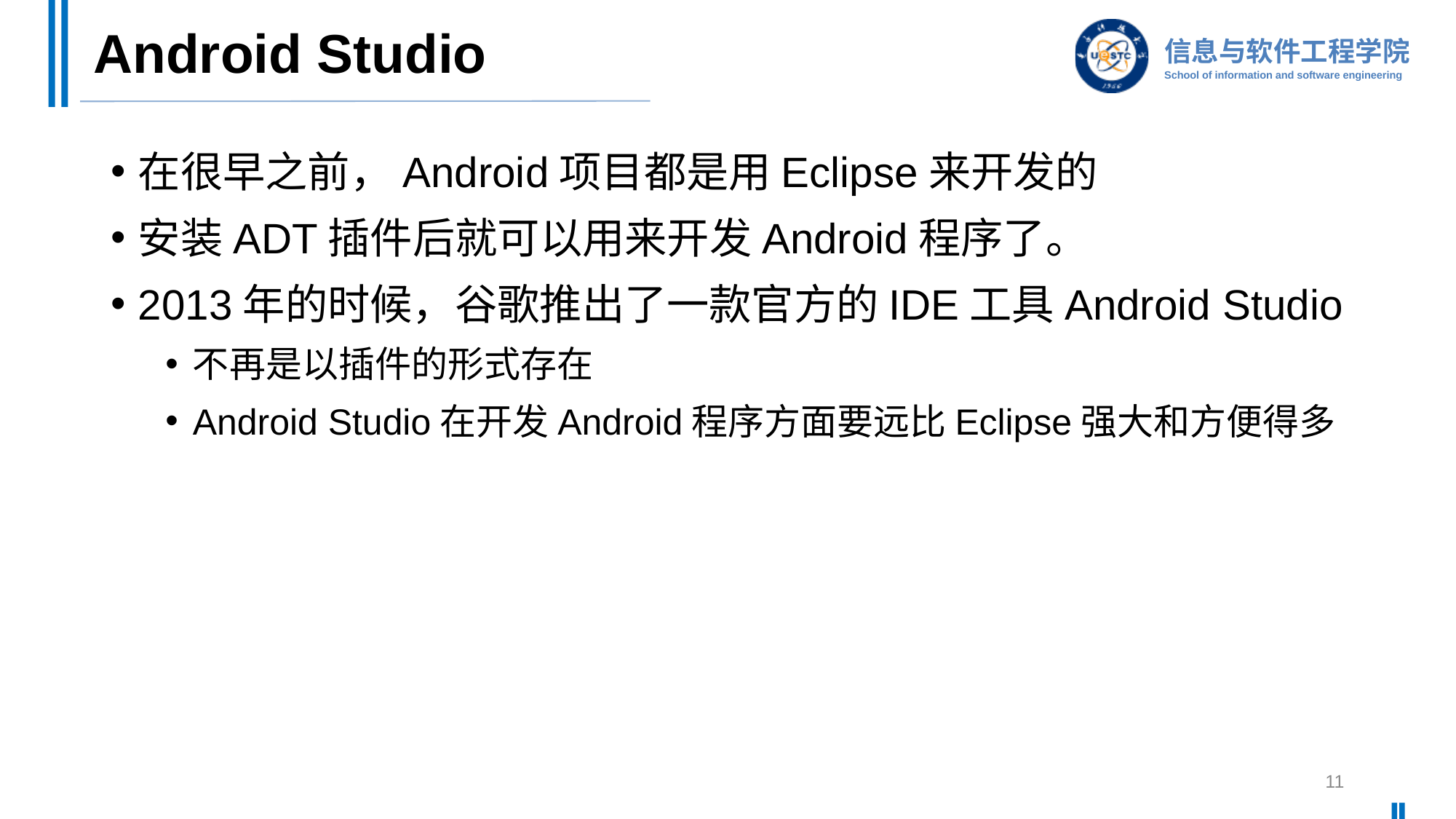

# Android Studio
在很早之前，Android项目都是用Eclipse来开发的
安装ADT插件后就可以用来开发Android程序了。
2013年的时候，谷歌推出了一款官方的IDE工具Android Studio
不再是以插件的形式存在
Android Studio在开发Android程序方面要远比Eclipse强大和方便得多
11